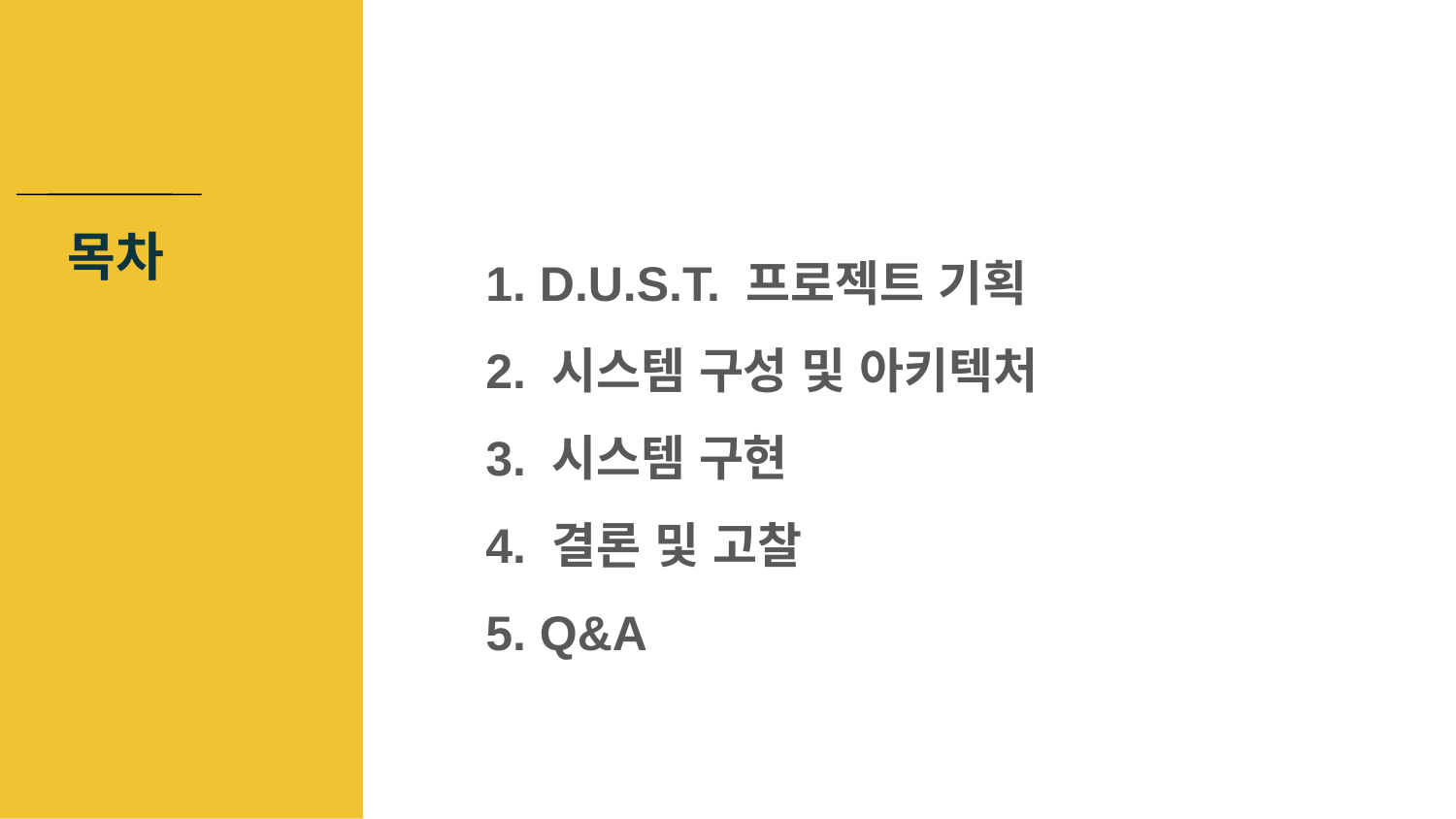

# 목차
1. D.U.S.T. 프로젝트 기획
2. 시스템 구성 및 아키텍처
3. 시스템 구현
4. 결론 및 고찰
5. Q&A